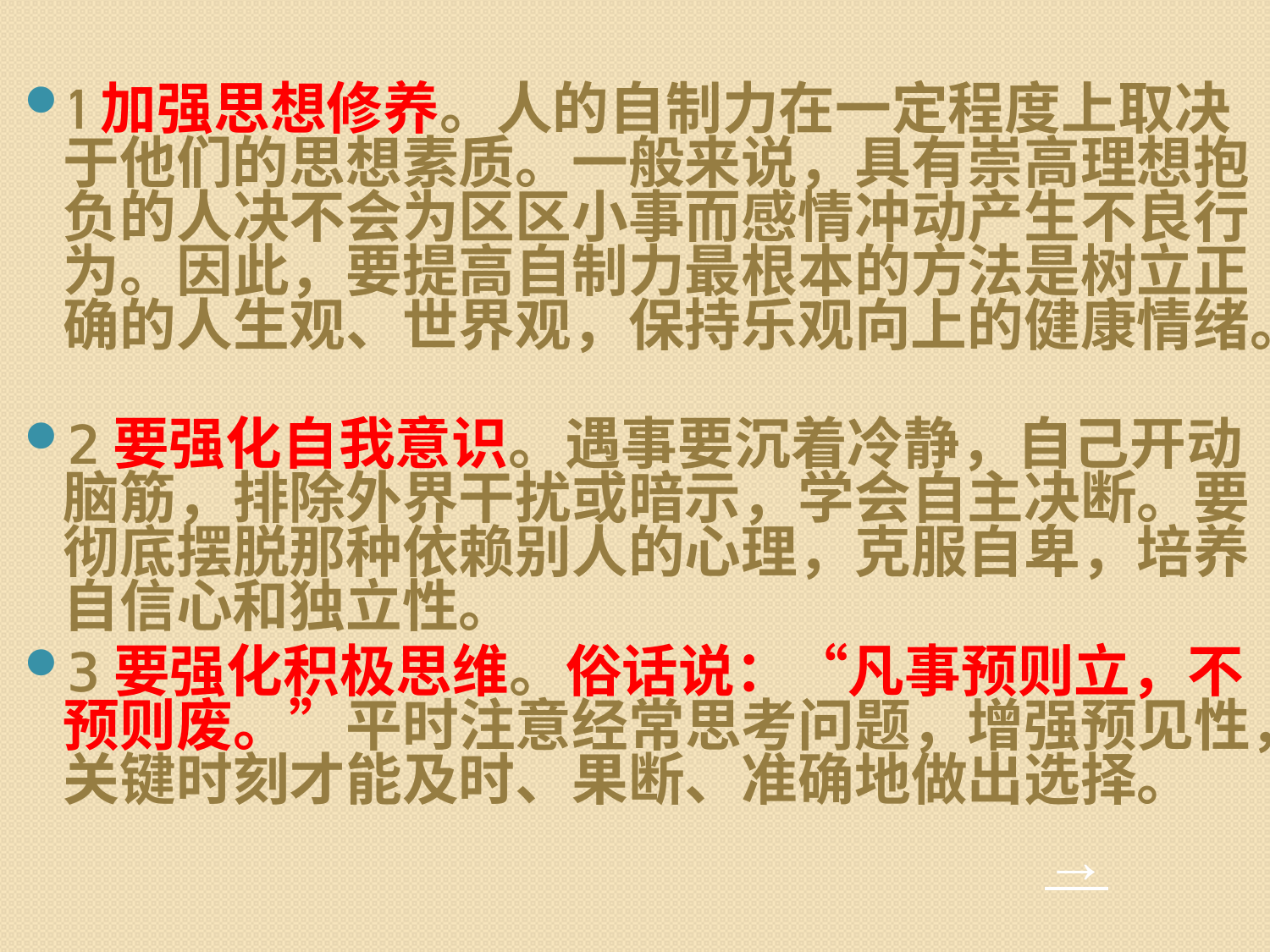

1加强思想修养。人的自制力在一定程度上取决于他们的思想素质。一般来说，具有崇高理想抱负的人决不会为区区小事而感情冲动产生不良行为。因此，要提高自制力最根本的方法是树立正确的人生观、世界观，保持乐观向上的健康情绪。
2要强化自我意识。遇事要沉着冷静，自己开动脑筋，排除外界干扰或暗示，学会自主决断。要彻底摆脱那种依赖别人的心理，克服自卑，培养自信心和独立性。
3要强化积极思维。俗话说：“凡事预则立，不预则废。”平时注意经常思考问题，增强预见性，关键时刻才能及时、果断、准确地做出选择。
→